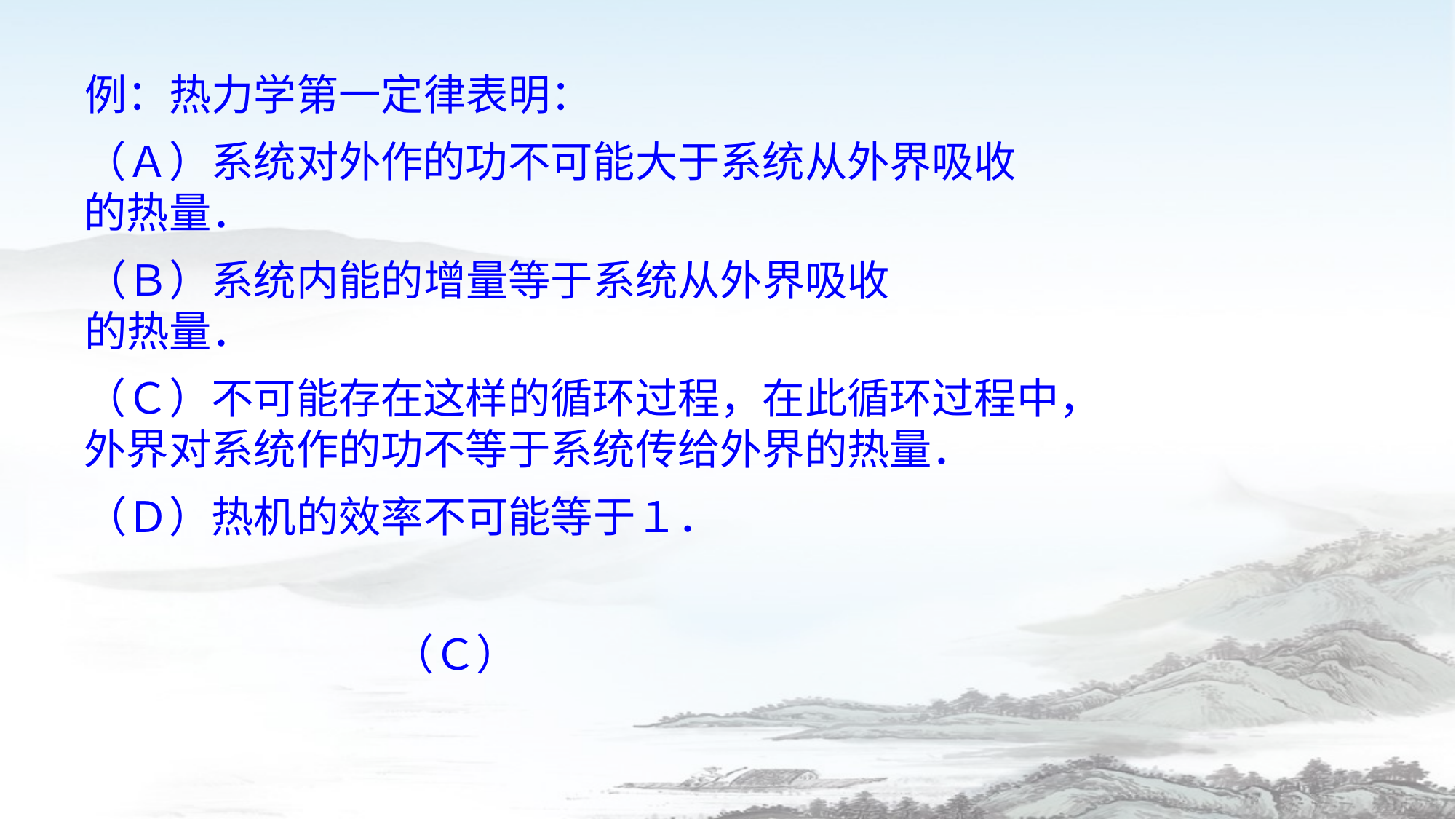

例：热力学第一定律表明：
（Ａ）系统对外作的功不可能大于系统从外界吸收的热量．
（Ｂ）系统内能的增量等于系统从外界吸收的热量．
（Ｃ）不可能存在这样的循环过程，在此循环过程中，外界对系统作的功不等于系统传给外界的热量．
（Ｄ）热机的效率不可能等于１．
（Ｃ）